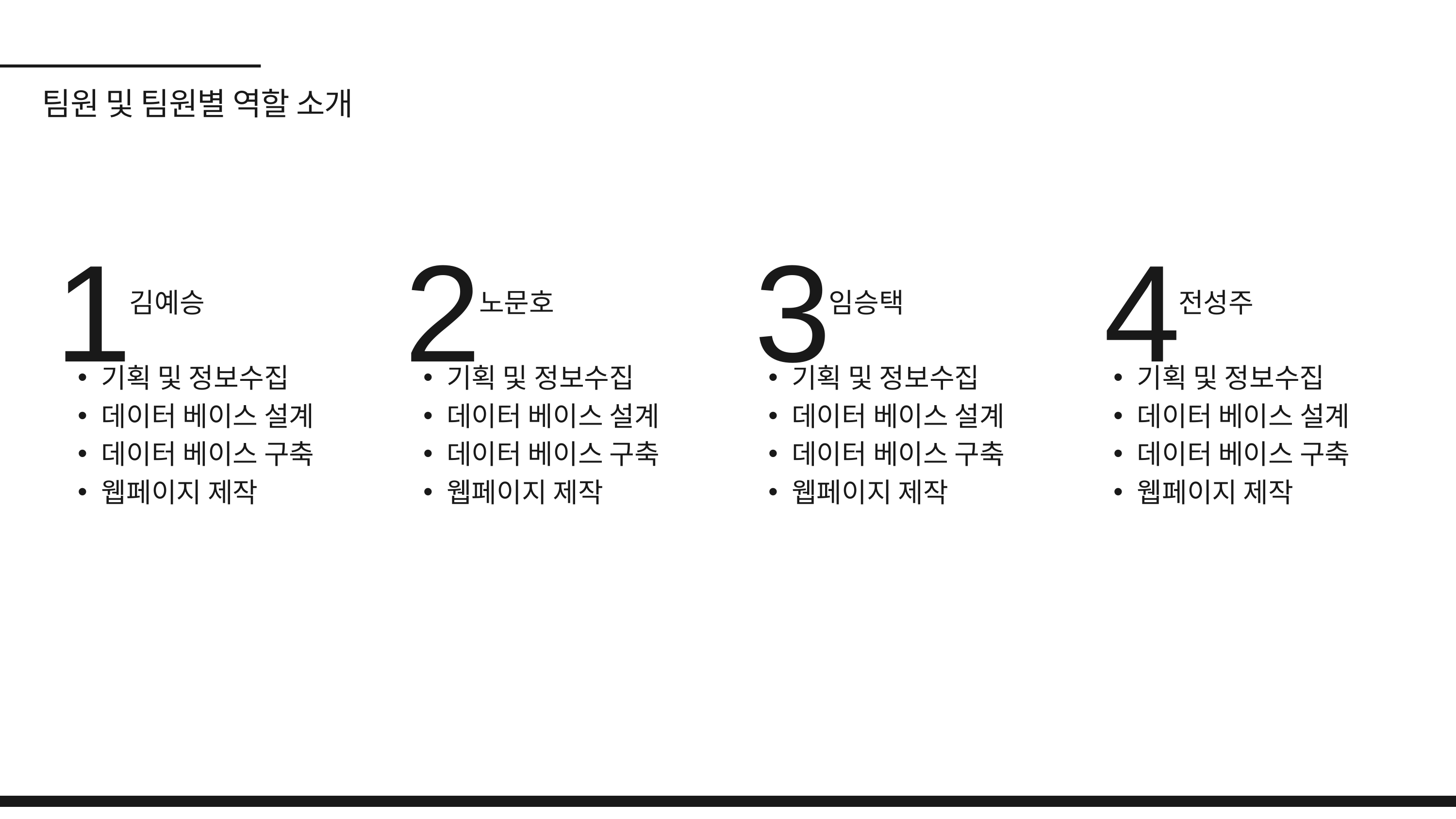

팀원 및 팀원별 역할 소개

1
2
3
4
김예승
노문호
임승택
전성주
기획 및 정보수집
데이터 베이스 설계
데이터 베이스 구축
웹페이지 제작
기획 및 정보수집
데이터 베이스 설계
데이터 베이스 구축
웹페이지 제작
기획 및 정보수집
데이터 베이스 설계
데이터 베이스 구축
웹페이지 제작
기획 및 정보수집
데이터 베이스 설계
데이터 베이스 구축
웹페이지 제작